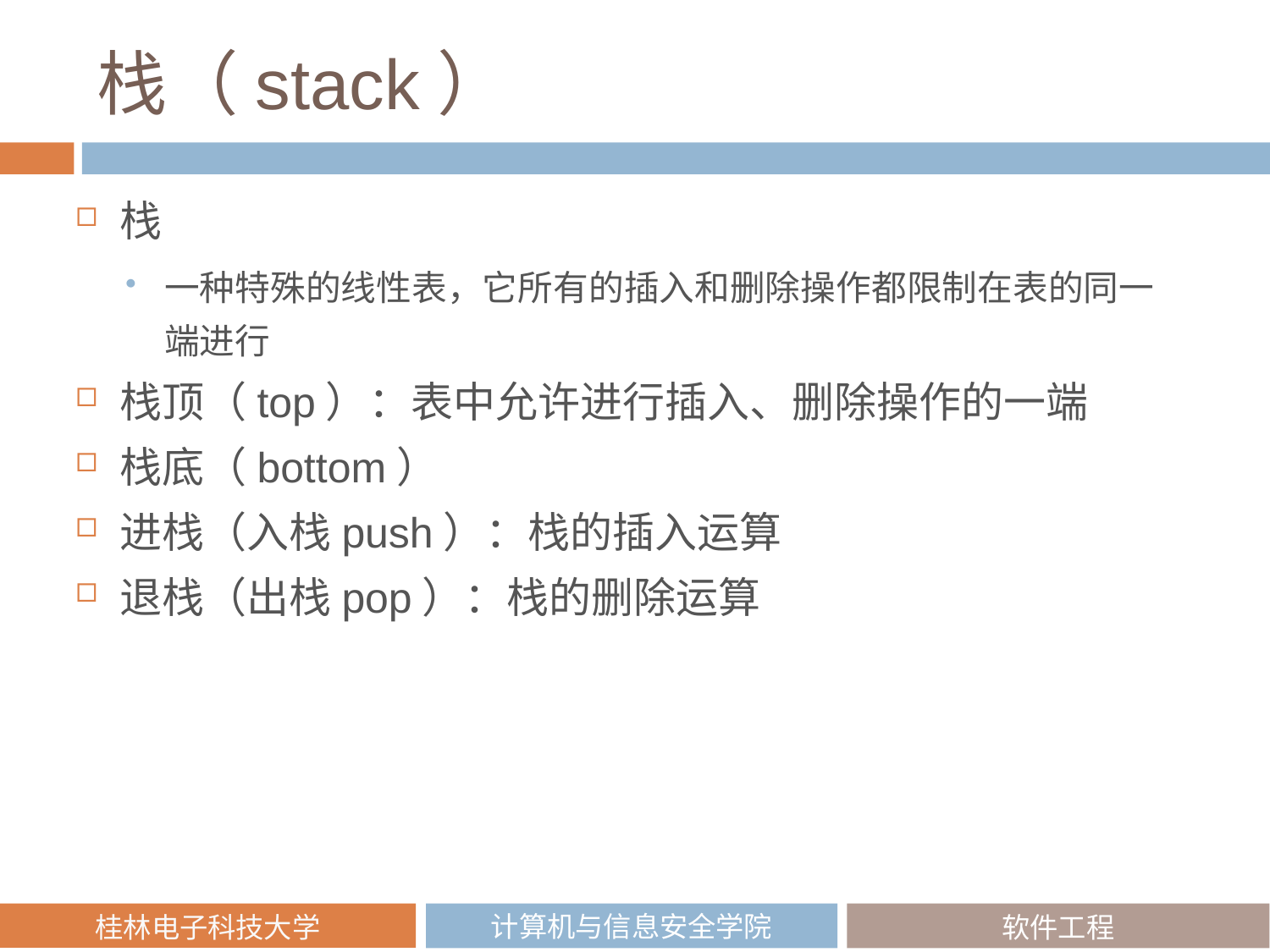

# 栈（stack）
栈
一种特殊的线性表，它所有的插入和删除操作都限制在表的同一端进行
栈顶（top）：表中允许进行插入、删除操作的一端
栈底（bottom）
进栈（入栈push）：栈的插入运算
退栈（出栈pop）：栈的删除运算